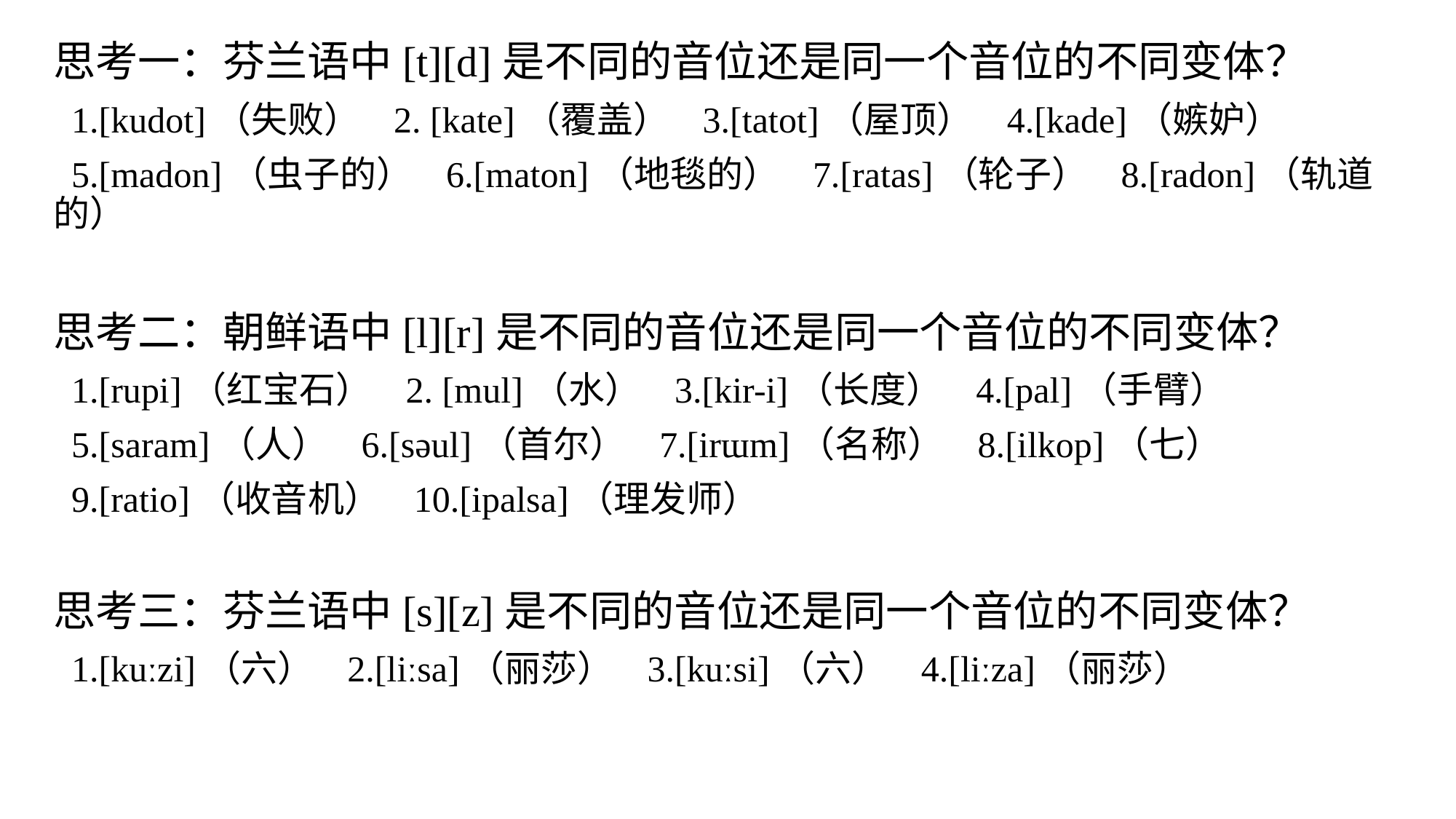

思考一：芬兰语中[t][d]是不同的音位还是同一个音位的不同变体？
  1.[kudot]（失败）   2. [kate]（覆盖）   3.[tatot]（屋顶）   4.[kade]（嫉妒）
  5.[madon]（虫子的）   6.[maton]（地毯的）   7.[ratas]（轮子）   8.[radon]（轨道的）

思考二：朝鲜语中[l][r]是不同的音位还是同一个音位的不同变体？
  1.[rupi]（红宝石）   2. [mul]（水）   3.[kir-i]（长度）   4.[pal]（手臂）
  5.[saram]（人）   6.[səul]（首尔）   7.[irɯm]（名称）   8.[ilkop]（七）
  9.[ratio]（收音机）   10.[ipalsa]（理发师）

思考三：芬兰语中[s][z]是不同的音位还是同一个音位的不同变体？
  1.[kuːzi]（六）   2.[liːsa]（丽莎）   3.[kuːsi]（六）   4.[liːza]（丽莎）